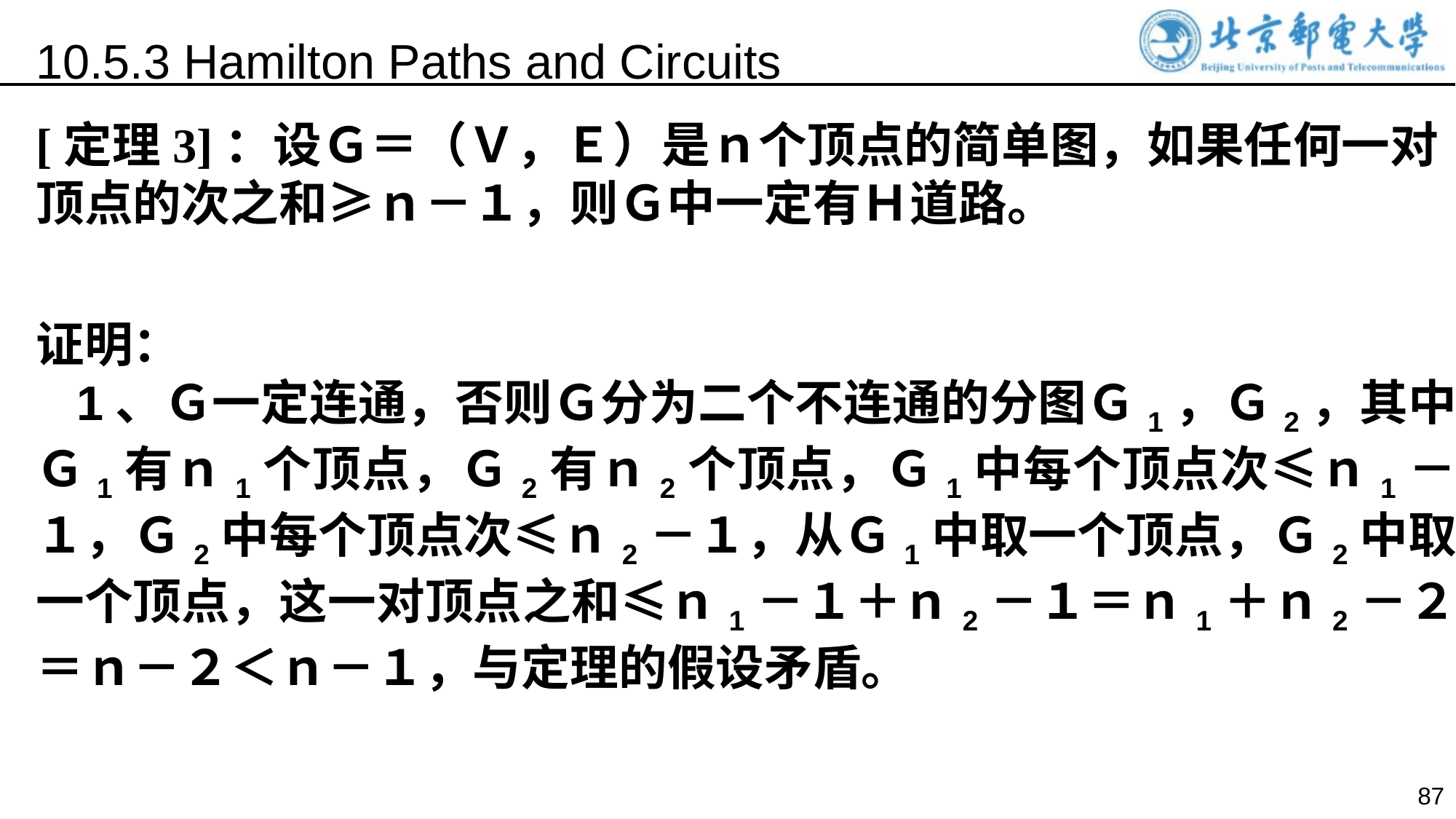

10.5.3 Hamilton Paths and Circuits
[定理3]：设Ｇ＝（Ｖ，Ｅ）是ｎ个顶点的简单图，如果任何一对顶点的次之和≥ｎ－１，则Ｇ中一定有Ｈ道路。

证明：
   1、Ｇ一定连通，否则Ｇ分为二个不连通的分图Ｇ1，Ｇ2，其中Ｇ1有ｎ1个顶点，Ｇ2有ｎ2个顶点，Ｇ1中每个顶点次≤ｎ1－１，Ｇ2中每个顶点次≤ｎ2－１，从Ｇ1中取一个顶点，Ｇ2中取一个顶点，这一对顶点之和≤ｎ1－１＋ｎ2－１＝ｎ1＋ｎ2－２＝ｎ－２＜ｎ－１，与定理的假设矛盾。